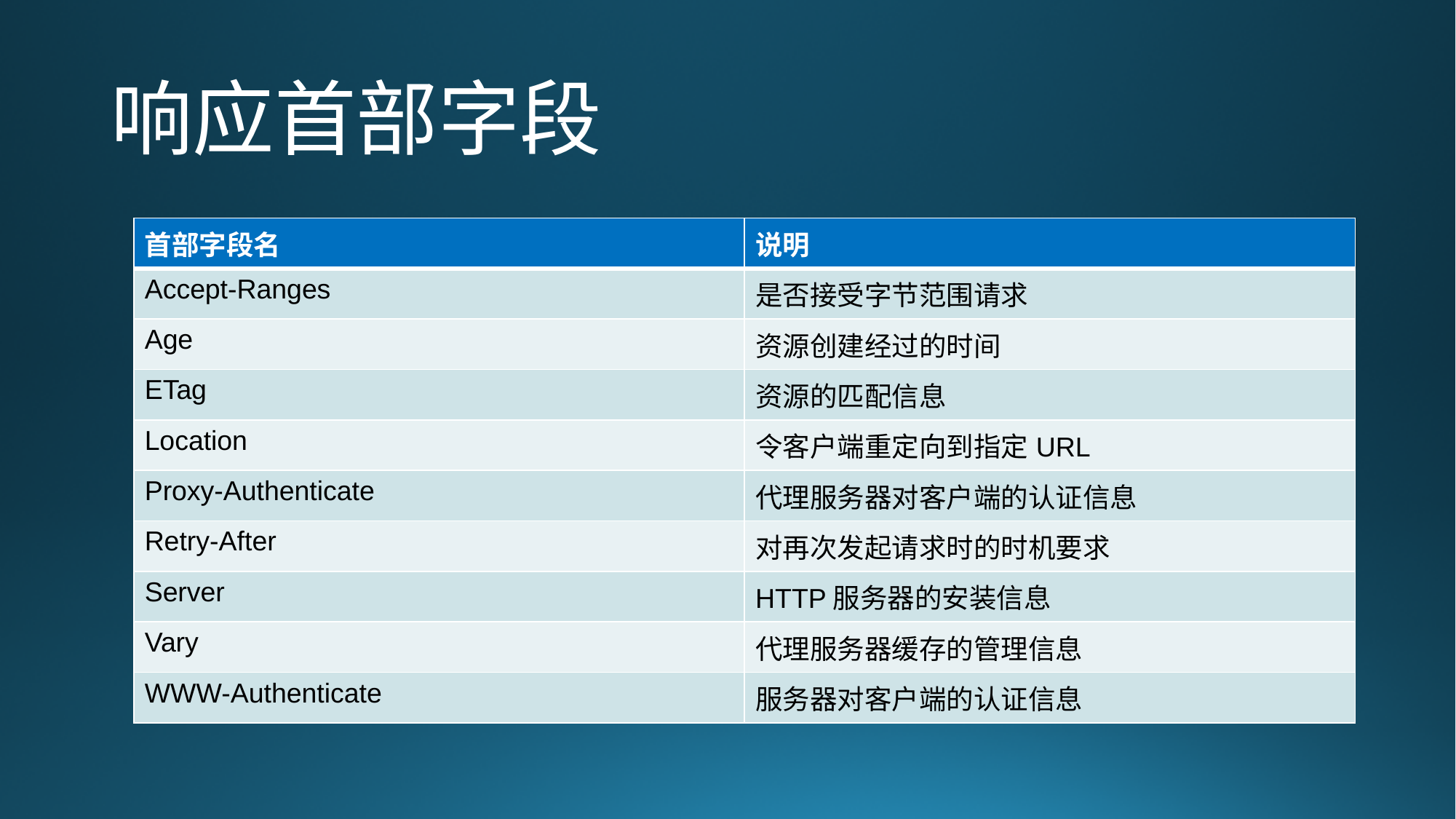

# 响应首部字段
| 首部字段名 | 说明 |
| --- | --- |
| Accept-Ranges | 是否接受字节范围请求 |
| Age | 资源创建经过的时间 |
| ETag | 资源的匹配信息 |
| Location | 令客户端重定向到指定URL |
| Proxy-Authenticate | 代理服务器对客户端的认证信息 |
| Retry-After | 对再次发起请求时的时机要求 |
| Server | HTTP服务器的安装信息 |
| Vary | 代理服务器缓存的管理信息 |
| WWW-Authenticate | 服务器对客户端的认证信息 |